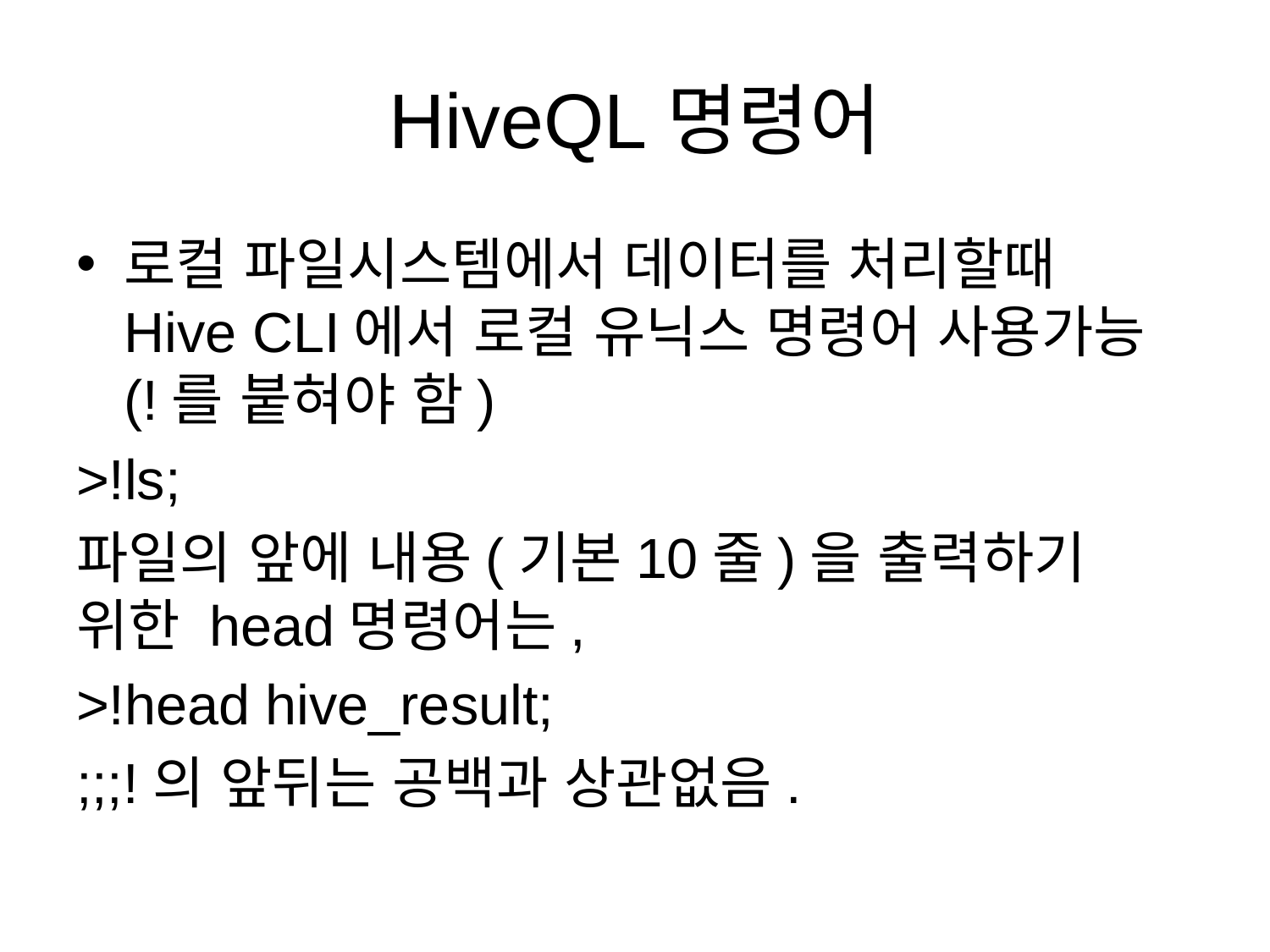

# HiveQL명령어
로컬 파일시스템에서 데이터를 처리할때 Hive CLI에서 로컬 유닉스 명령어 사용가능(!를 붙혀야 함)
>!ls;
파일의 앞에 내용(기본10줄)을 출력하기 위한 head명령어는,
>!head hive_result;
;;;!의 앞뒤는 공백과 상관없음.